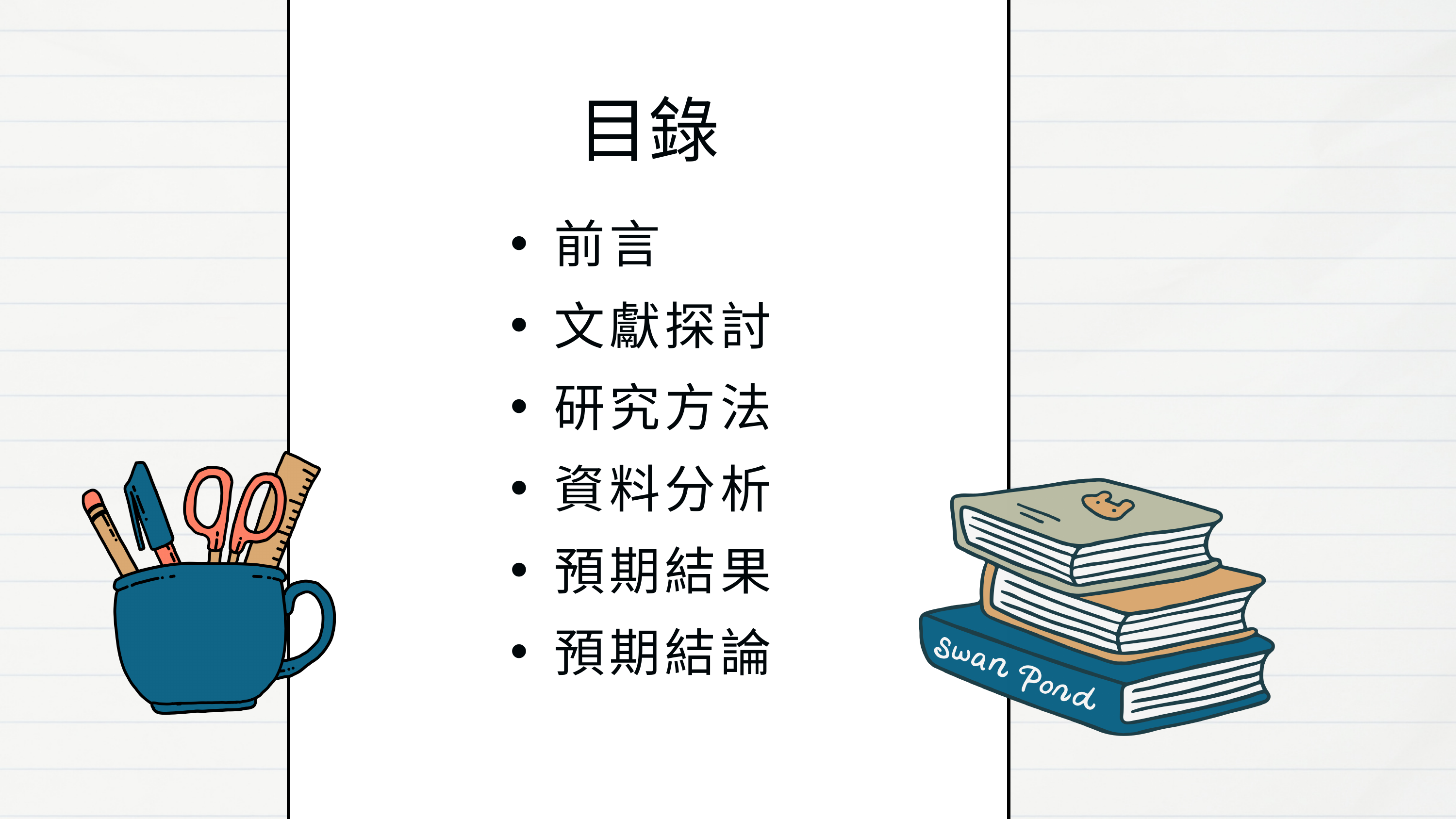

目錄
前言
文獻探討
研究方法
資料分析
預期結果
預期結論